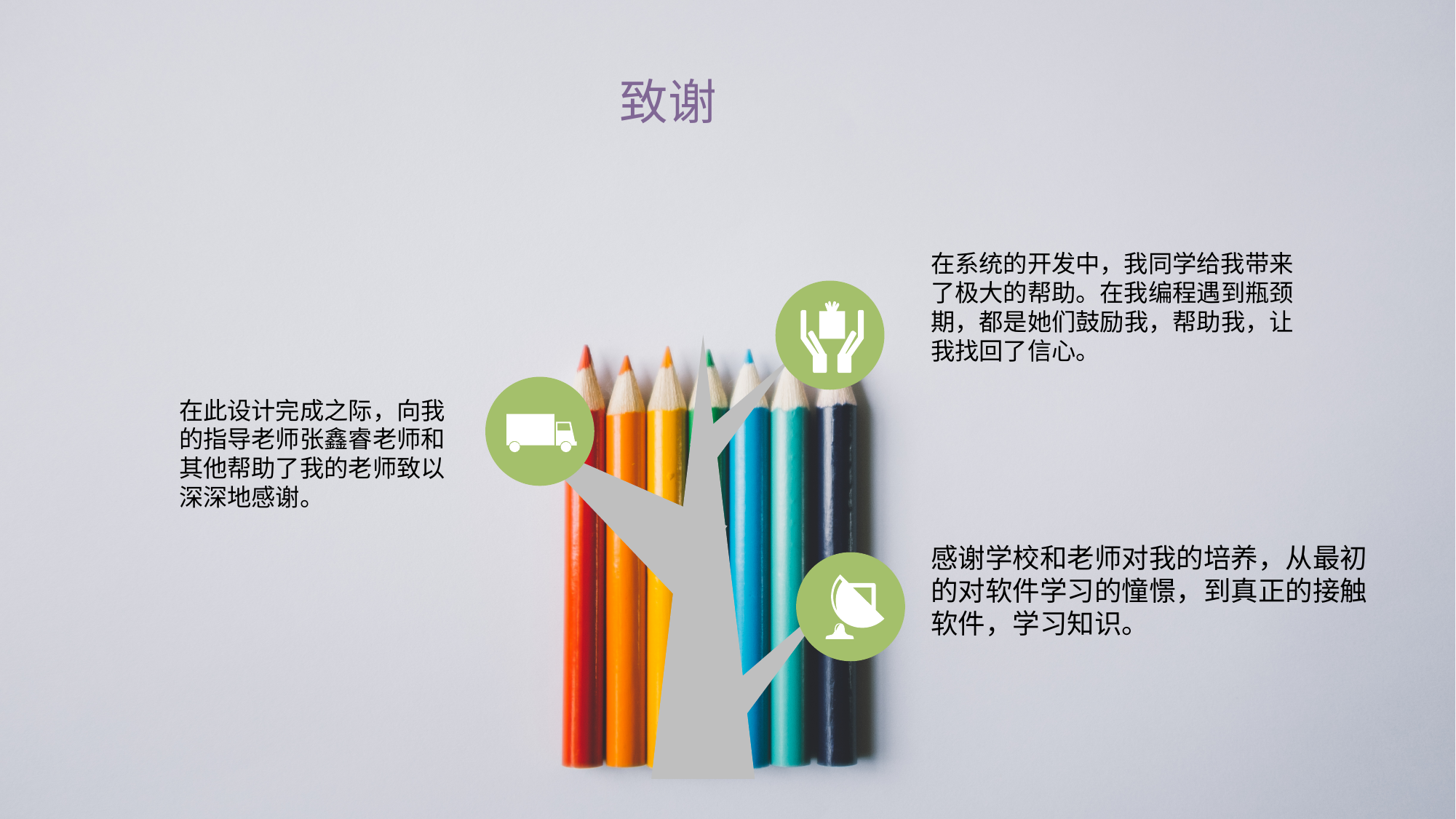

致谢
在系统的开发中，我同学给我带来了极大的帮助。在我编程遇到瓶颈期，都是她们鼓励我，帮助我，让我找回了信心。

在此设计完成之际，向我的指导老师张鑫睿老师和其他帮助了我的老师致以深深地感谢。

感谢学校和老师对我的培养，从最初的对软件学习的憧憬，到真正的接触软件，学习知识。